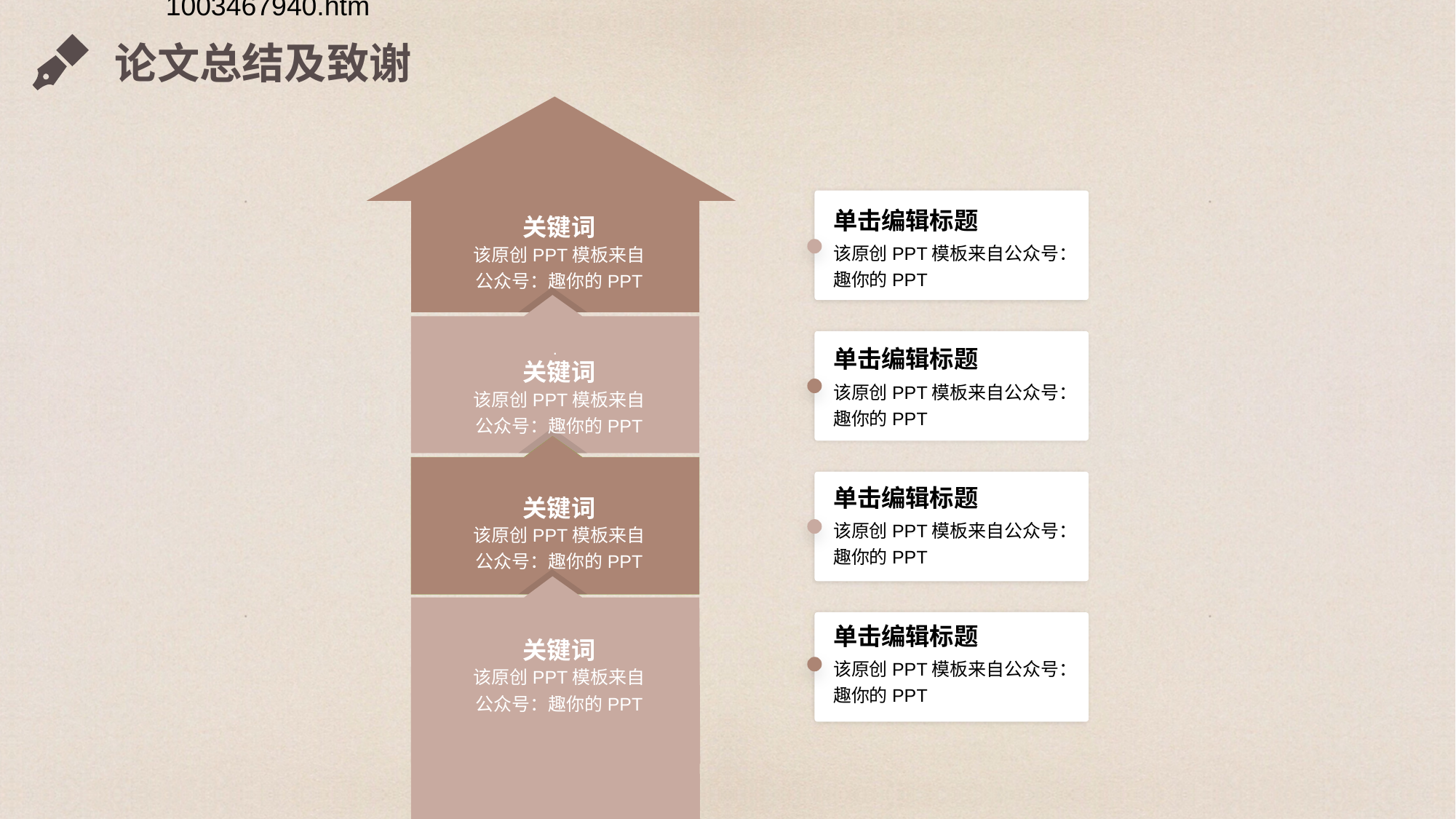

论文总结及致谢

单击编辑标题
该原创PPT模板来自公众号：趣你的PPT

关键词
该原创PPT模板来自公众号：趣你的PPT

.

单击编辑标题
该原创PPT模板来自公众号：趣你的PPT

关键词
该原创PPT模板来自公众号：趣你的PPT

单击编辑标题
该原创PPT模板来自公众号：趣你的PPT

关键词
该原创PPT模板来自公众号：趣你的PPT

单击编辑标题
该原创PPT模板来自公众号：趣你的PPT

关键词
该原创PPT模板来自公众号：趣你的PPT